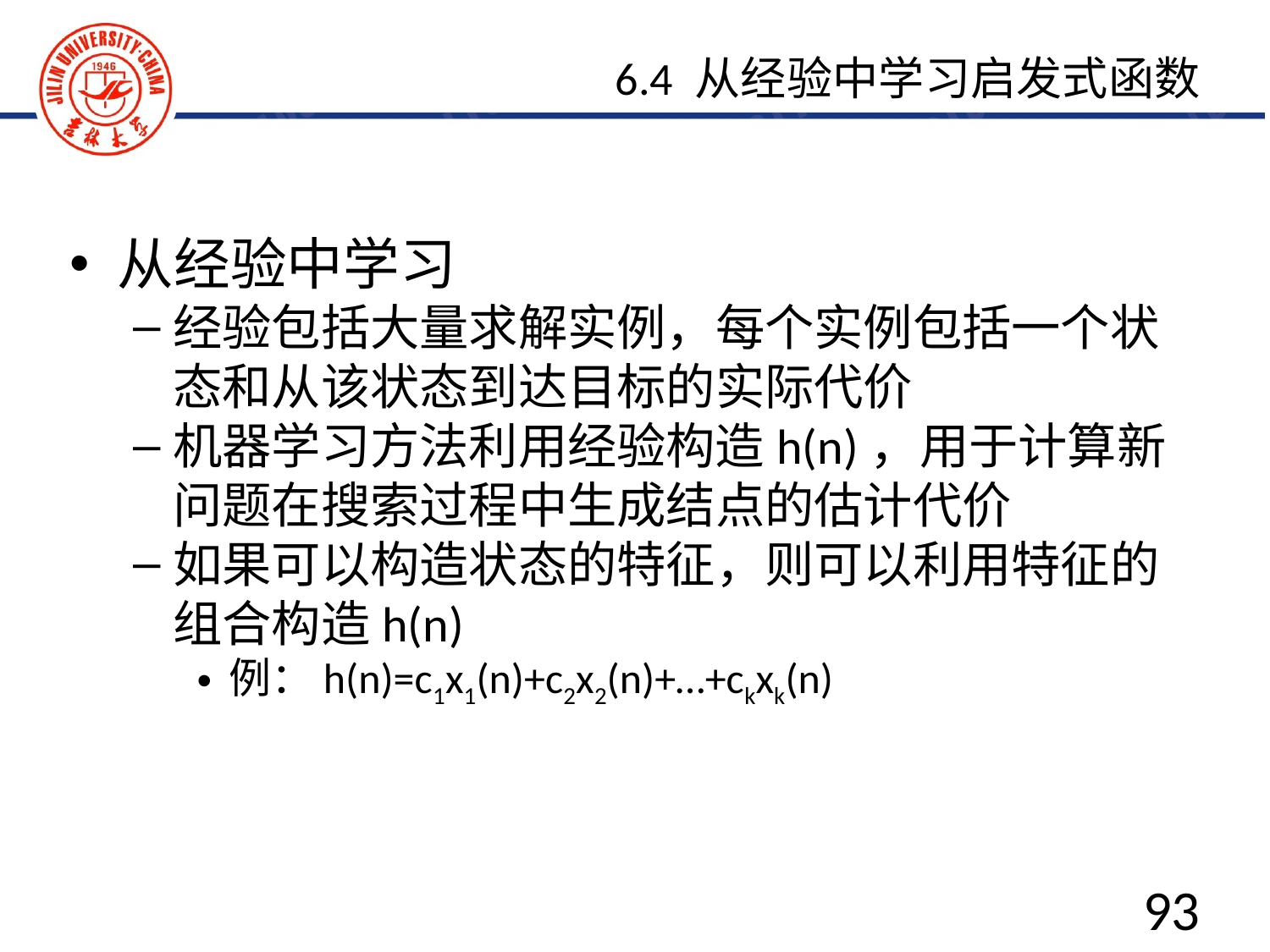

6.4 从经验中学习启发式函数
从经验中学习
经验包括大量求解实例，每个实例包括一个状态和从该状态到达目标的实际代价
机器学习方法利用经验构造h(n)，用于计算新问题在搜索过程中生成结点的估计代价
如果可以构造状态的特征，则可以利用特征的组合构造h(n)
例：h(n)=c1x1(n)+c2x2(n)+…+ckxk(n)
93